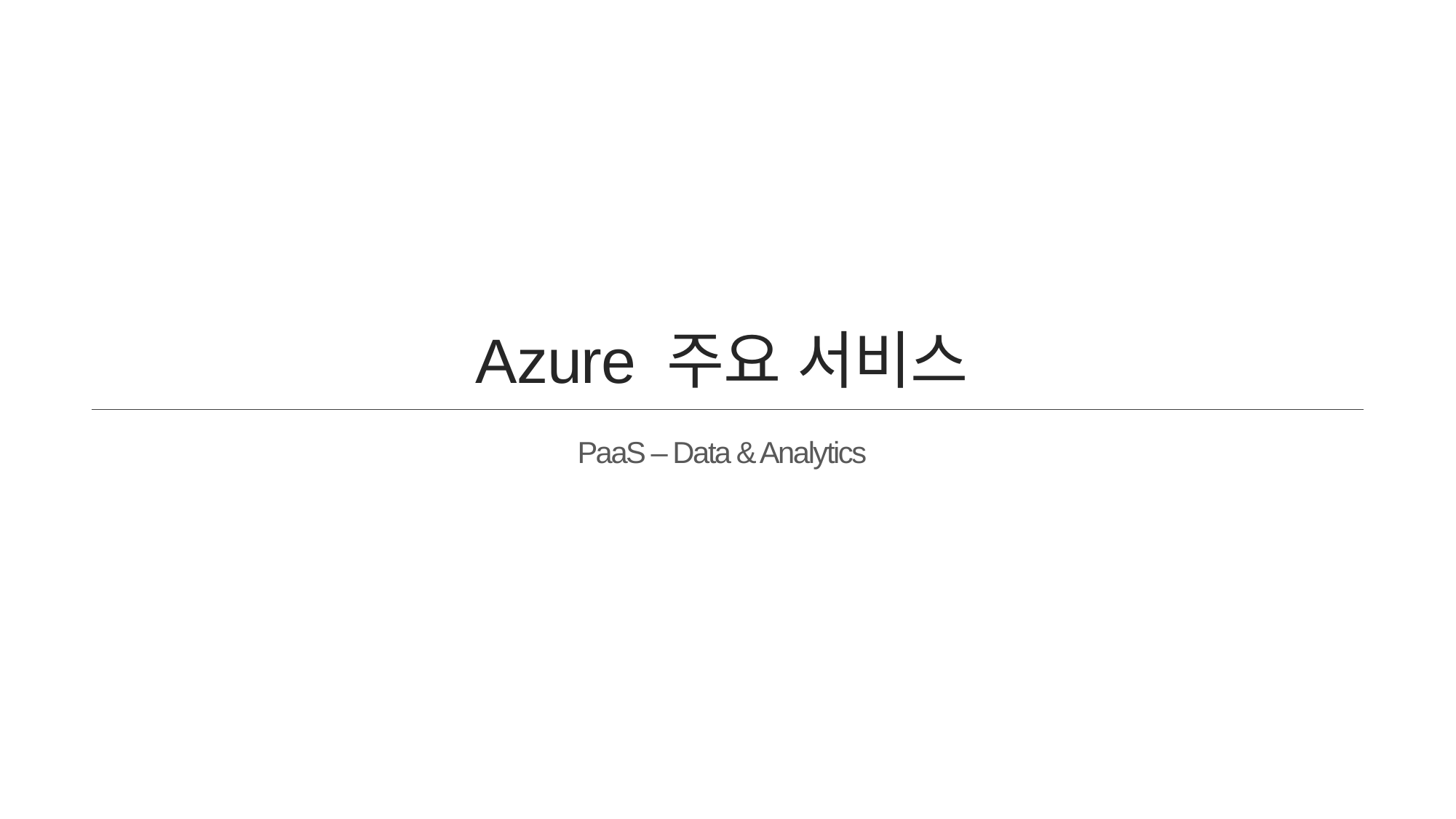

# Azure 주요 서비스
PaaS – Data & Analytics